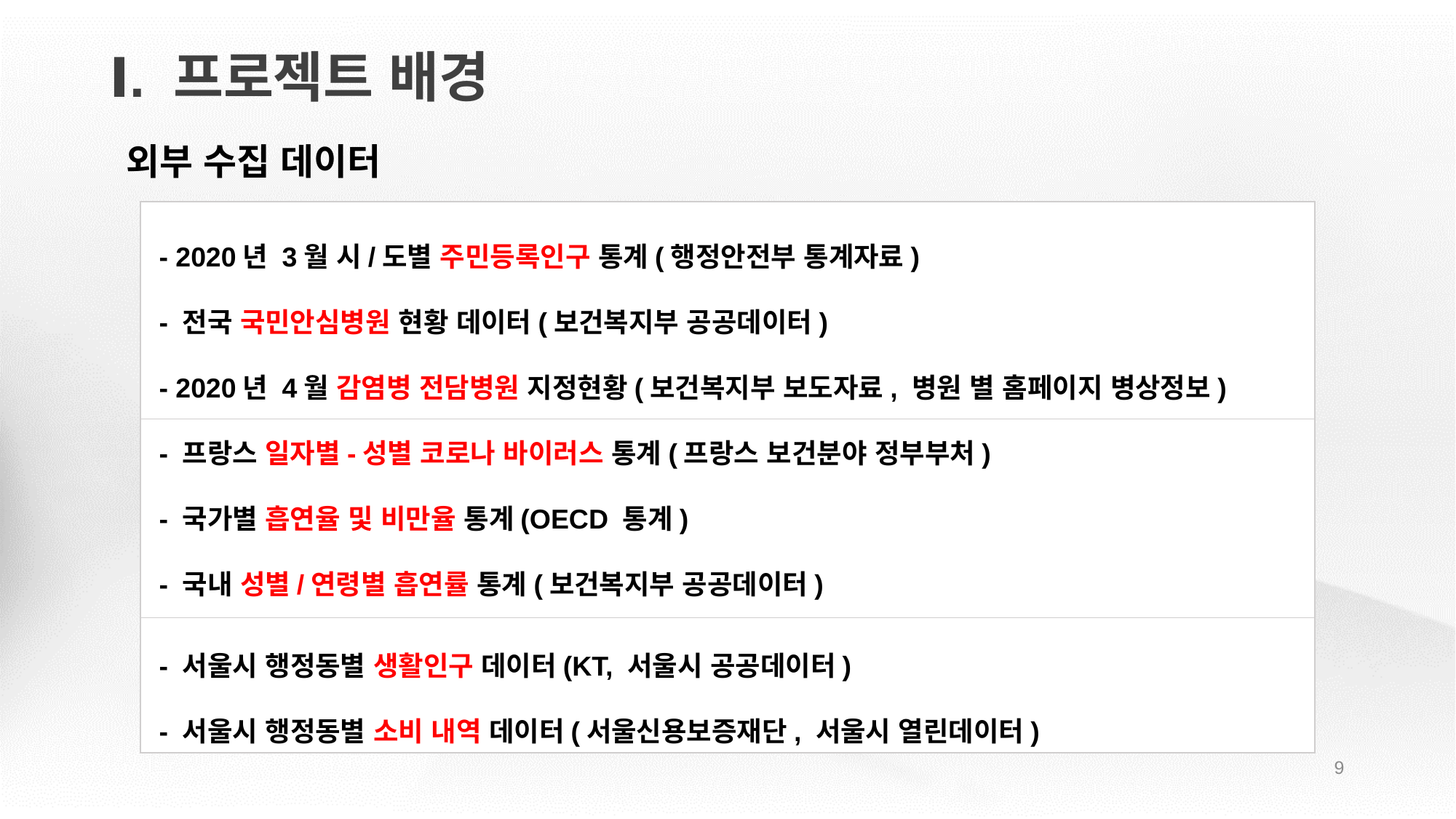

Ⅰ. 프로젝트 배경
외부 수집 데이터
 - 2020년 3월 시/도별 주민등록인구 통계(행정안전부 통계자료)
 - 전국 국민안심병원 현황 데이터(보건복지부 공공데이터)
 - 2020년 4월 감염병 전담병원 지정현황(보건복지부 보도자료, 병원 별 홈페이지 병상정보)
 - 프랑스 일자별-성별 코로나 바이러스 통계(프랑스 보건분야 정부부처)
 - 국가별 흡연율 및 비만율 통계(OECD 통계)
 - 국내 성별/연령별 흡연률 통계(보건복지부 공공데이터)
 - 서울시 행정동별 생활인구 데이터(KT, 서울시 공공데이터)
 - 서울시 행정동별 소비 내역 데이터(서울신용보증재단, 서울시 열린데이터)
9